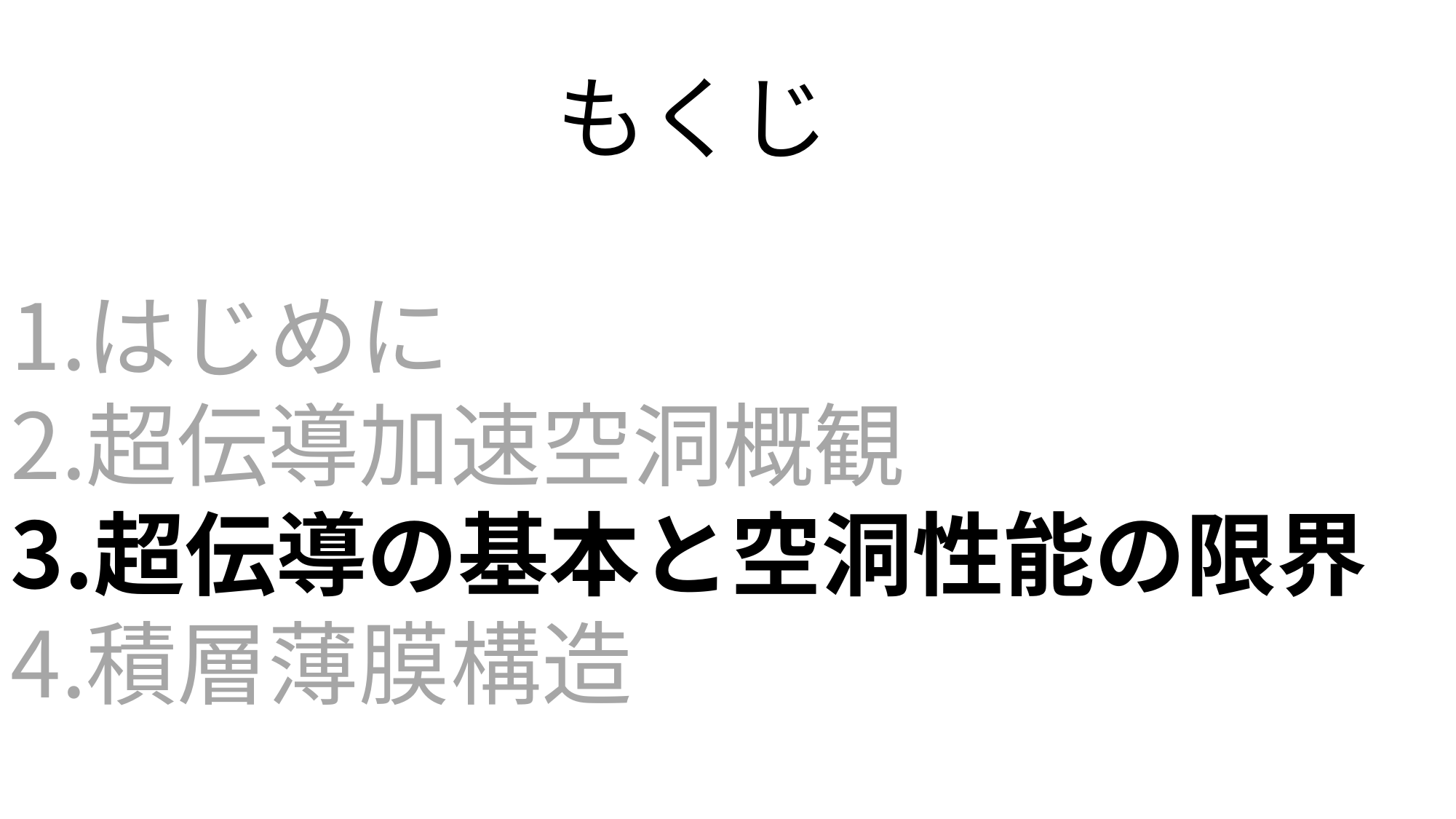

もくじ

はじめに
超伝導加速空洞概観
超伝導の基本と空洞性能の限界
積層薄膜構造